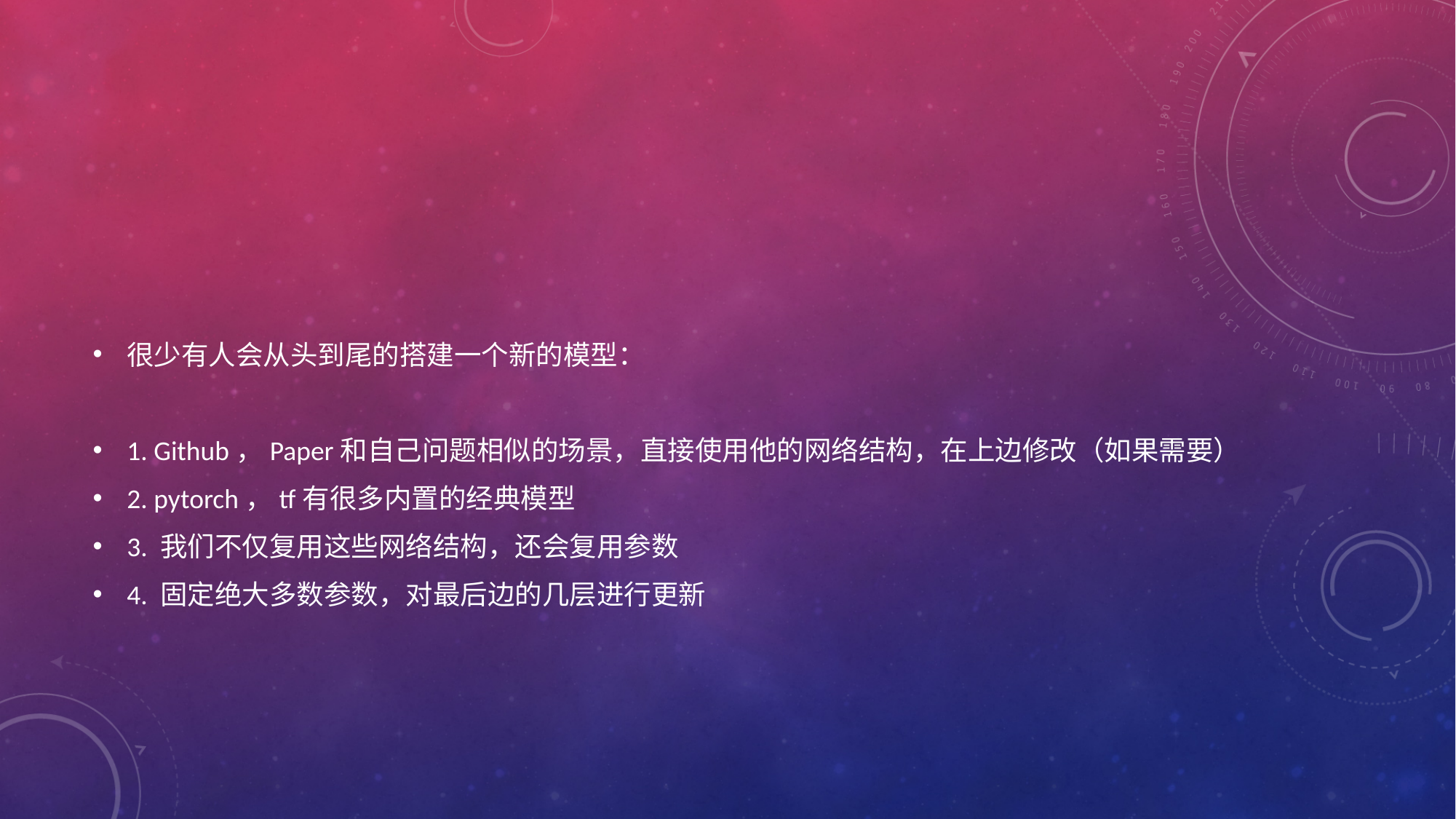

#
很少有人会从头到尾的搭建一个新的模型：

1. Github，Paper和自己问题相似的场景，直接使用他的网络结构，在上边修改（如果需要）
2. pytorch，tf有很多内置的经典模型
3. 我们不仅复用这些网络结构，还会复用参数
4. 固定绝大多数参数，对最后边的几层进行更新